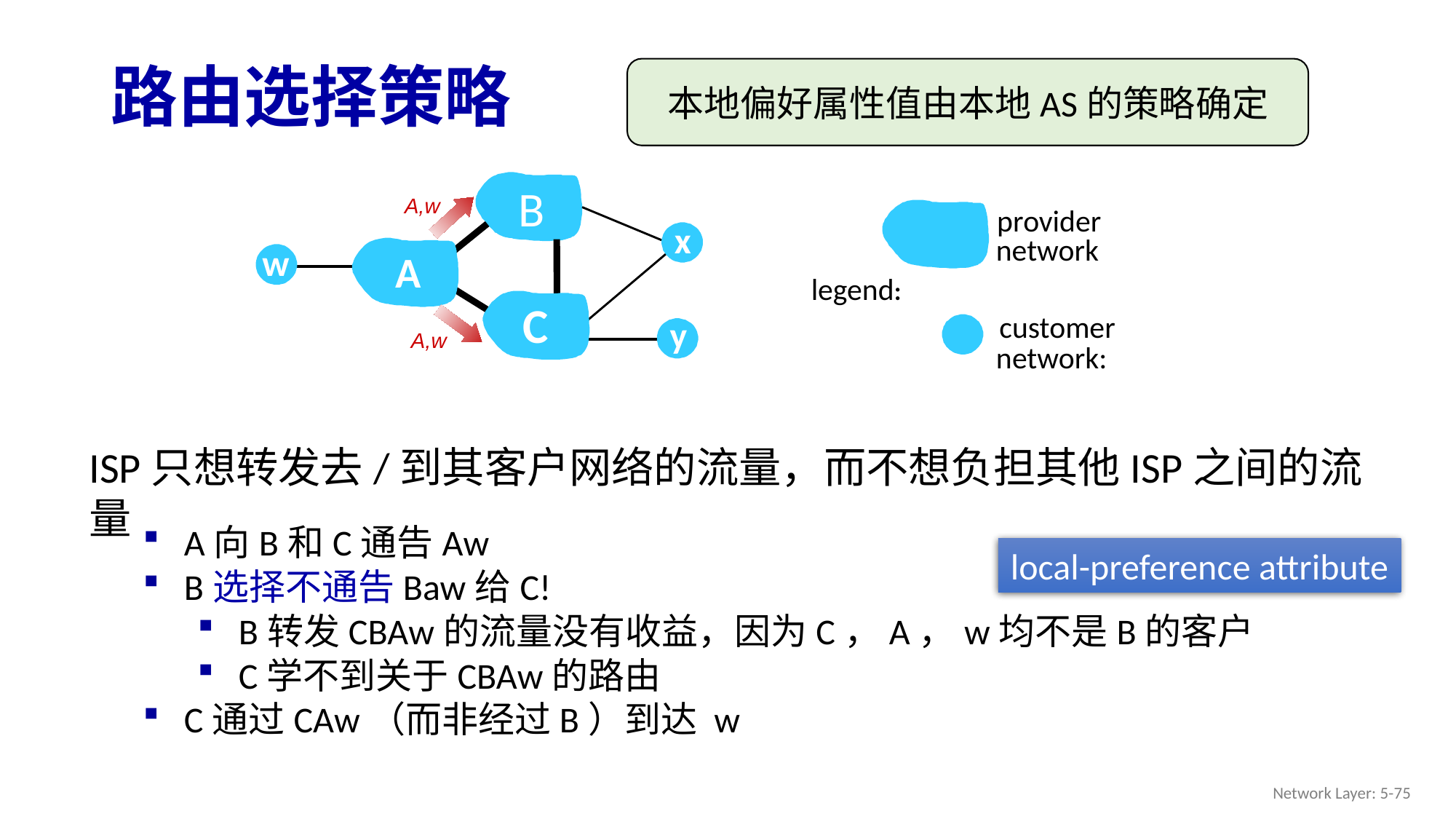

# 路由选择策略
本地偏好属性值由本地AS的策略确定

B
A,w

provider

network

legend:

customer

network:

x

A

w

C

y

A,w

ISP只想转发去/到其客户网络的流量，而不想负担其他ISP之间的流量
A向B和C通告Aw
B选择不通告Baw给C!
B转发CBAw的流量没有收益，因为C，A，w均不是B的客户
C学不到关于CBAw的路由
C通过CAw（而非经过B）到达 w
local-preference attribute
Network Layer: 5-75